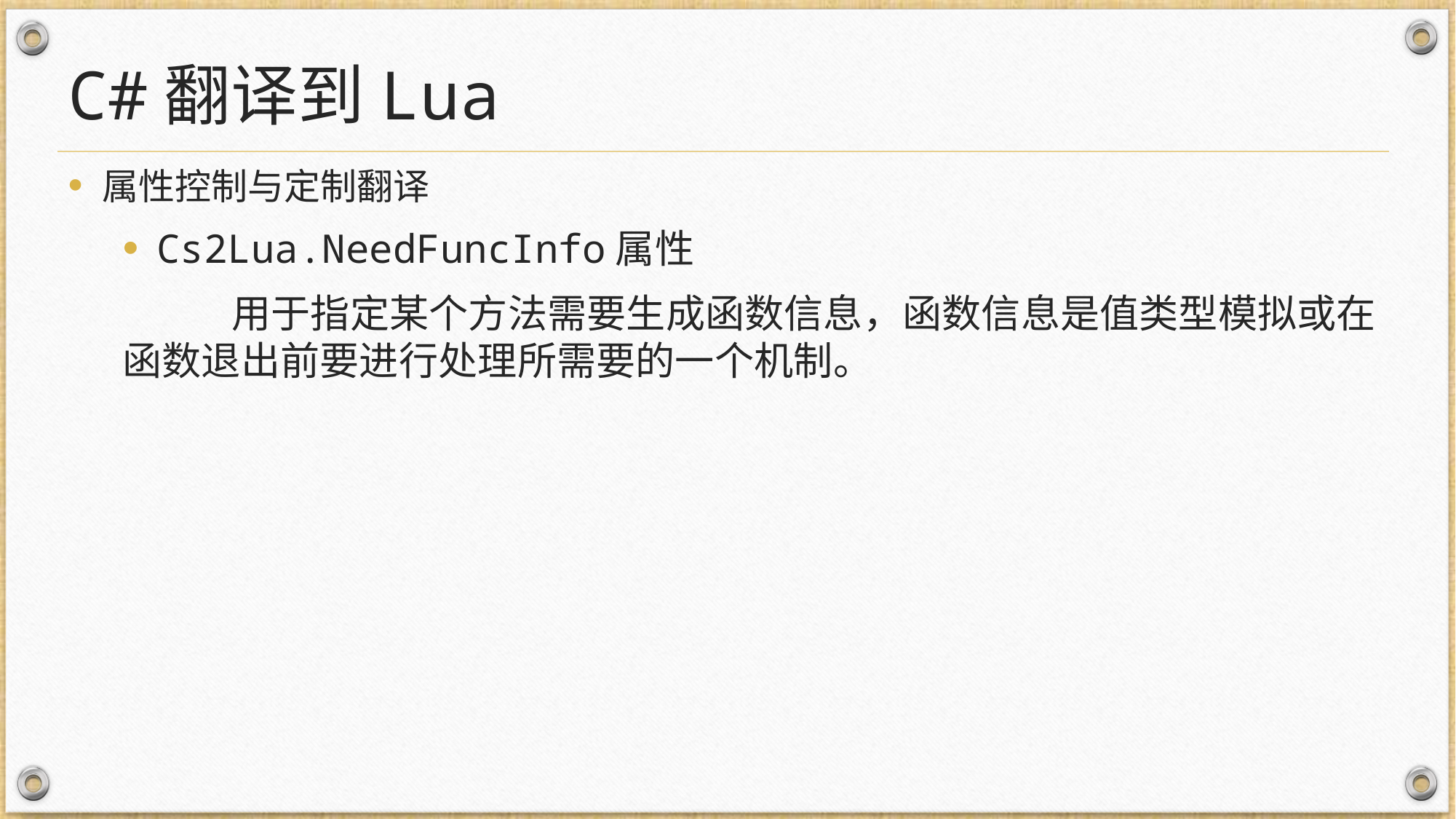

# C#翻译到Lua
属性控制与定制翻译
Cs2Lua.NeedFuncInfo属性
	用于指定某个方法需要生成函数信息，函数信息是值类型模拟或在函数退出前要进行处理所需要的一个机制。